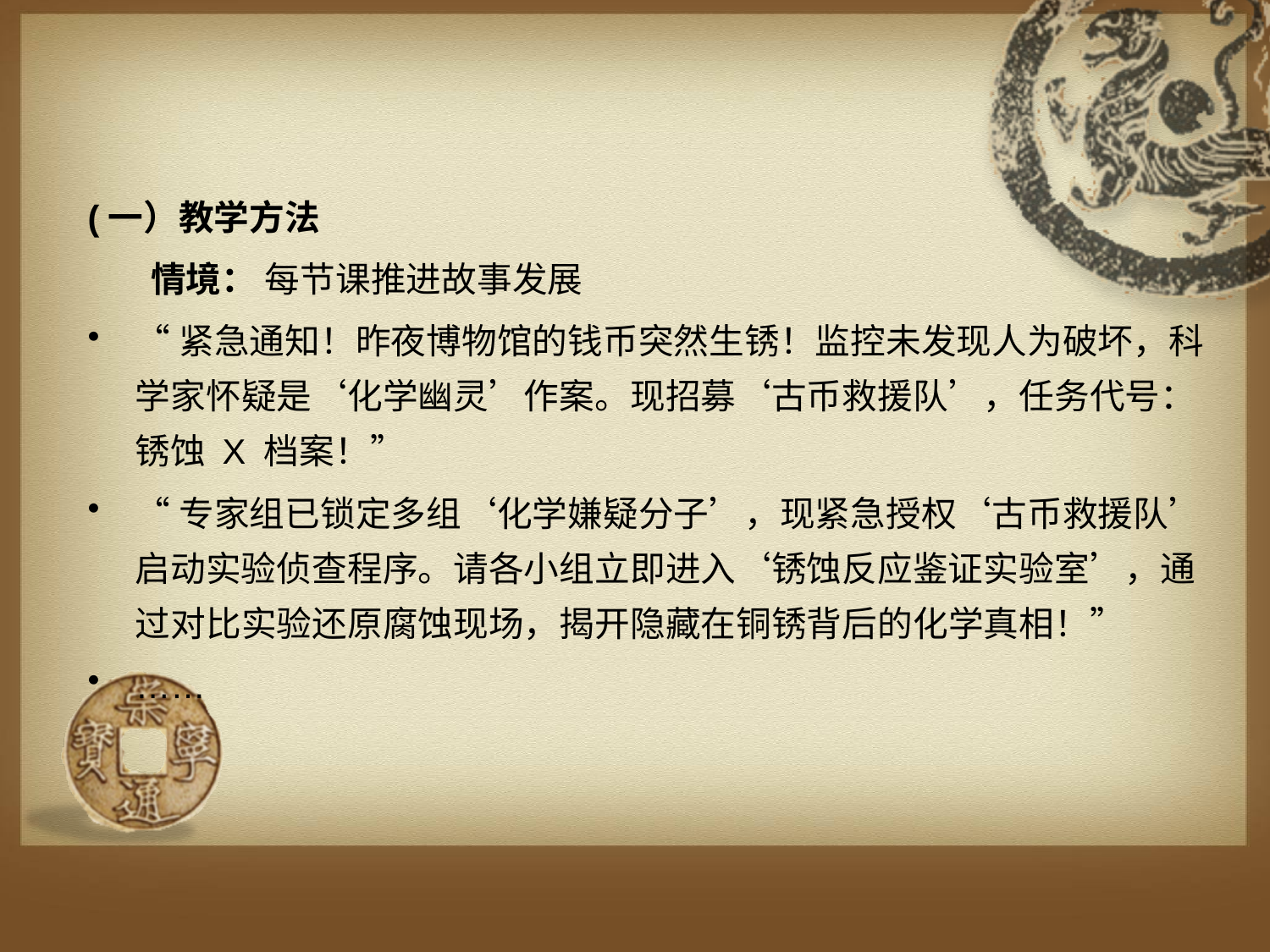

(一）教学方法
       情境： 每节课推进故事发展
“紧急通知！昨夜博物馆的钱币突然生锈！监控未发现人为破坏，科学家怀疑是‘化学幽灵’作案。现招募‘古币救援队’，任务代号：锈蚀 X 档案！”
“专家组已锁定多组‘化学嫌疑分子’，现紧急授权‘古币救援队’启动实验侦查程序。请各小组立即进入‘锈蚀反应鉴证实验室’，通过对比实验还原腐蚀现场，揭开隐藏在铜锈背后的化学真相！”
……